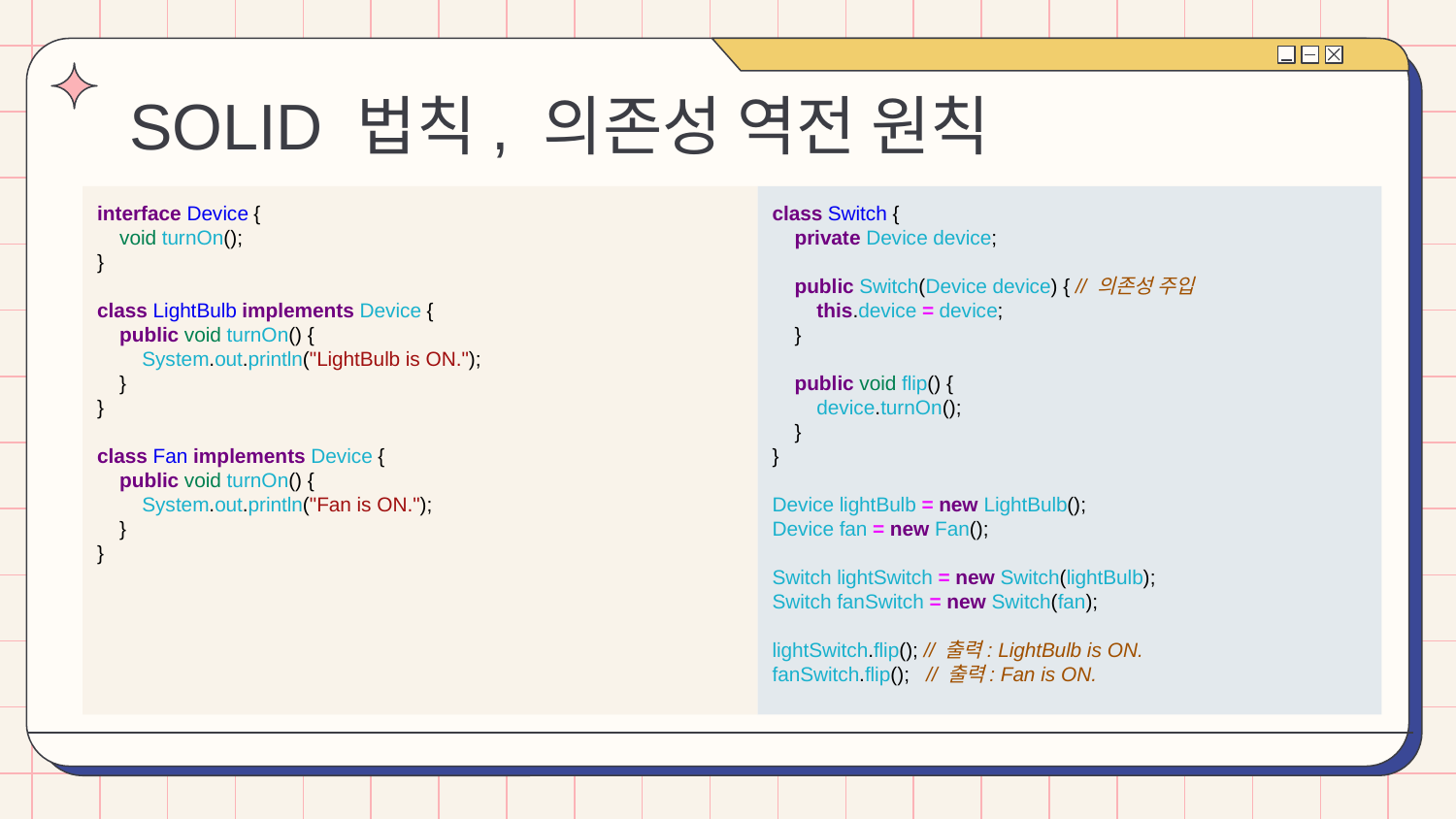

# SOLID 법칙, 의존성 역전 원칙
interface Device {
    void turnOn();
}

class LightBulb implements Device {
    public void turnOn() {
        System.out.println("LightBulb is ON.");
    }
}

class Fan implements Device {
    public void turnOn() {
        System.out.println("Fan is ON.");
    }
}

class Switch {
    private Device device;

    public Switch(Device device) { // 의존성 주입
        this.device = device;
    }

    public void flip() {
        device.turnOn();
    }
}

Device lightBulb = new LightBulb();
Device fan = new Fan();

Switch lightSwitch = new Switch(lightBulb);
Switch fanSwitch = new Switch(fan);

lightSwitch.flip(); // 출력: LightBulb is ON.
fanSwitch.flip();   // 출력: Fan is ON.